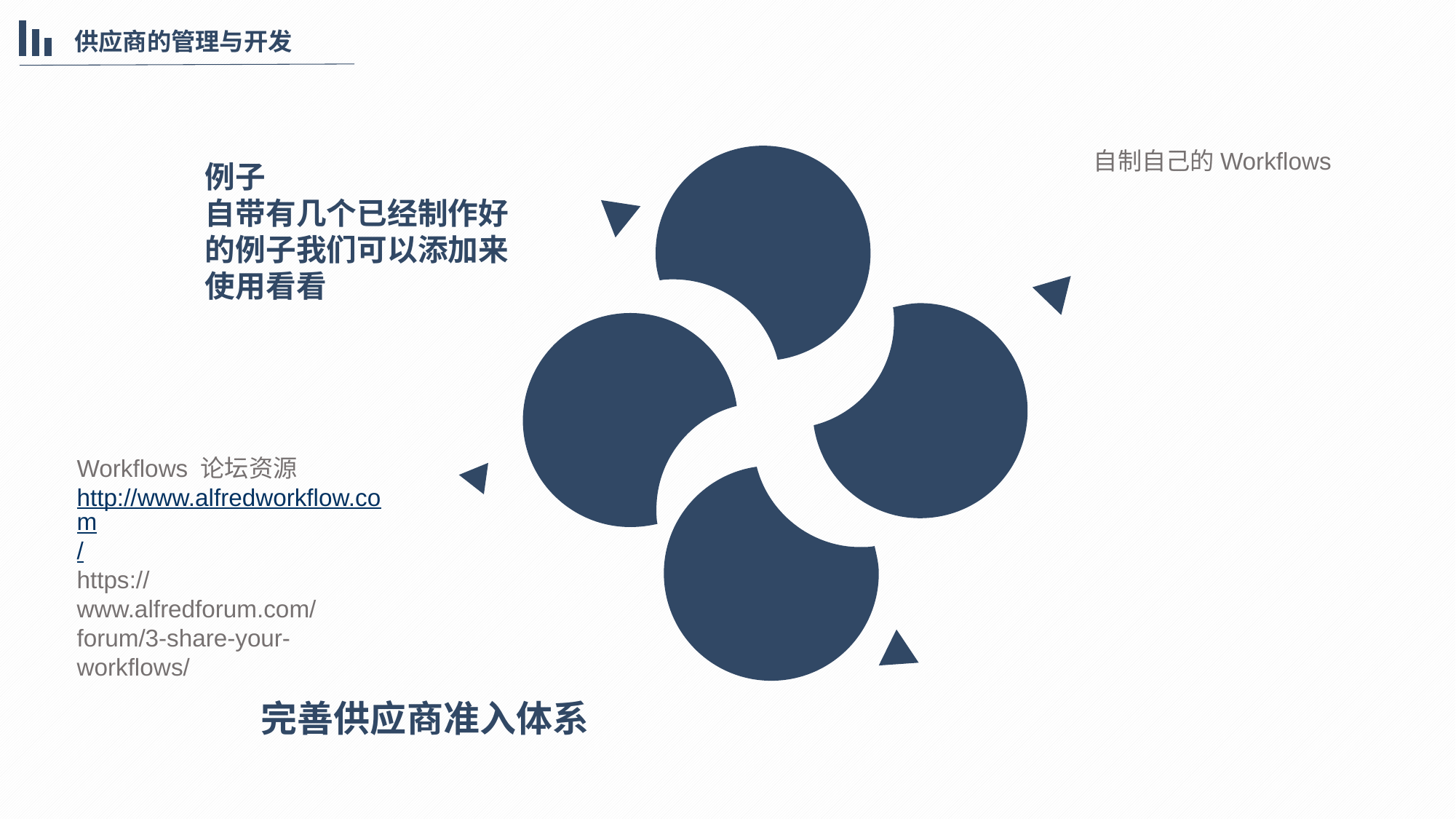

供应商的管理与开发

自制自己的Workflows
例子
自带有几个已经制作好的例子我们可以添加来使用看看

Workflows 论坛资源
http://www.alfredworkflow.com/
https://www.alfredforum.com/forum/3-share-your-workflows/

完善供应商准入体系